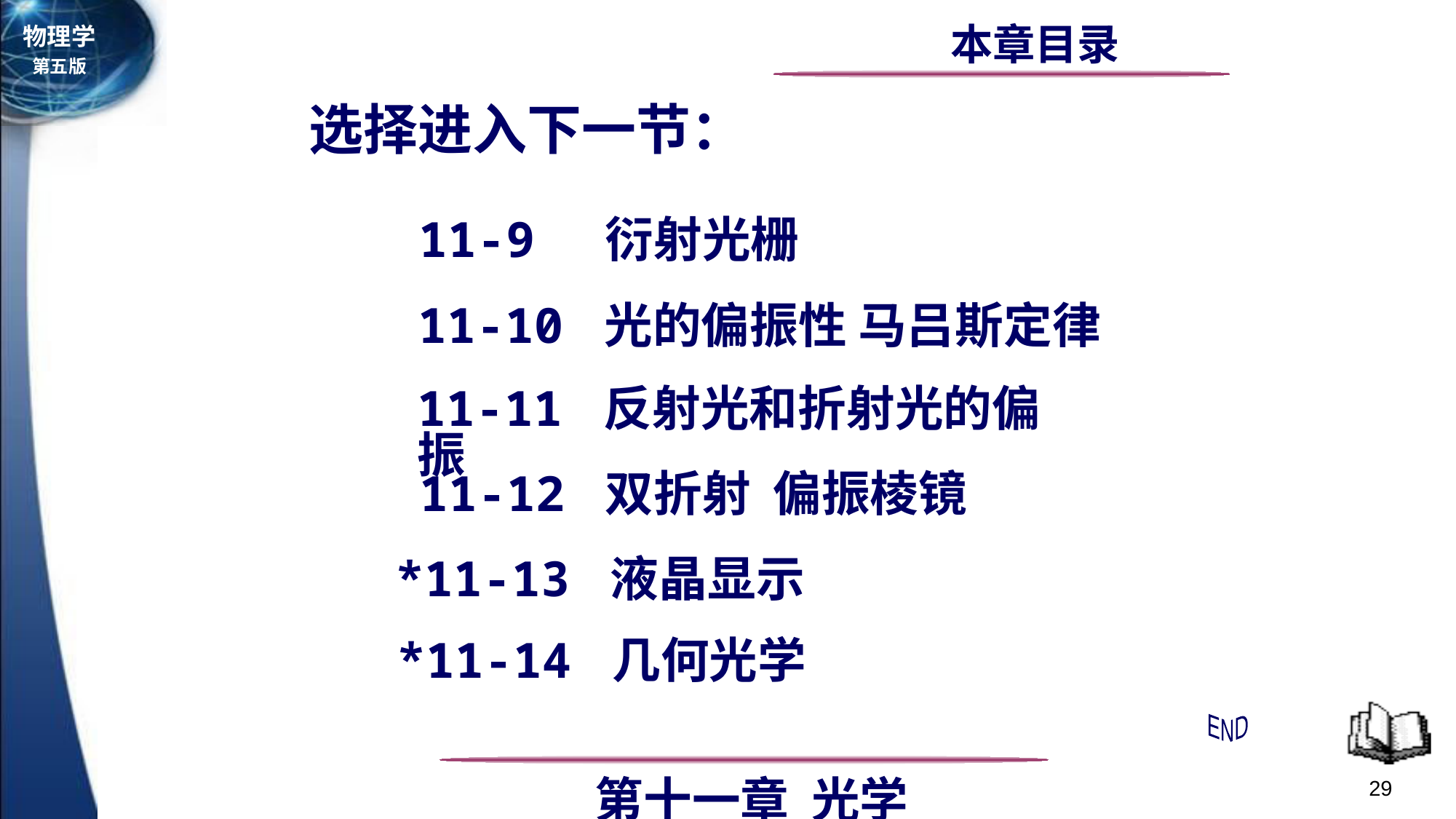

本章目录

选择进入下一节：
11-9  衍射光栅
11-10 光的偏振性 马吕斯定律
11-11 反射光和折射光的偏振
11-12 双折射  偏振棱镜
*11-13 液晶显示
*11-14 几何光学
END
29